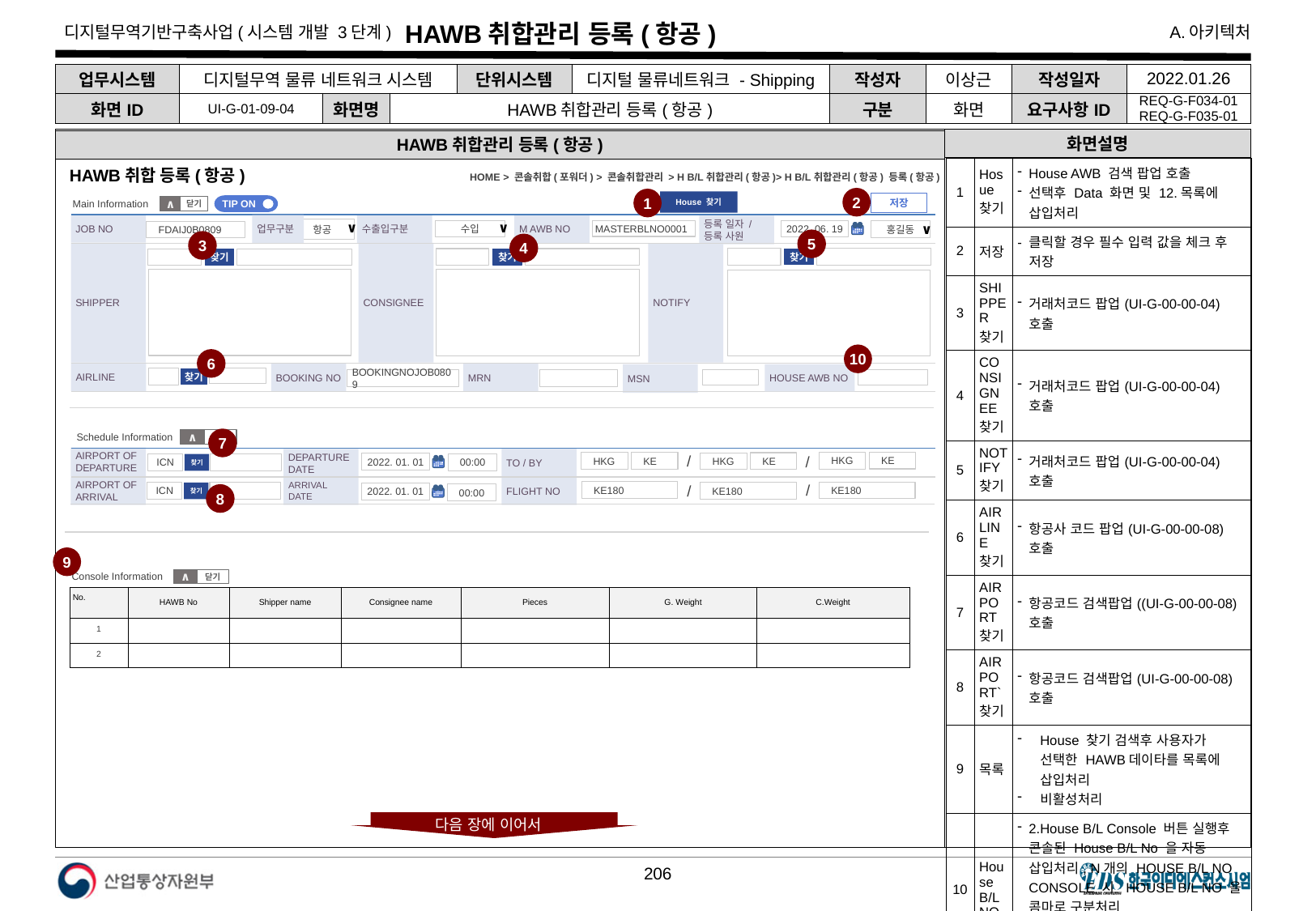

# HAWB취합관리 등록(항공)
| 업무시스템 | 디지털무역 물류 네트워크 시스템 |  |  | 단위시스템 | 디지털 물류네트워크 - Shipping | 작성자 | 이상근 | 작성일자 | 2022.01.26 |
| --- | --- | --- | --- | --- | --- | --- | --- | --- | --- |
| 화면ID | UI-G-01-09-04 | 화면명 | HAWB취합관리 등록(항공) |  |  | 구분 | 화면 | 요구사항ID | REQ-G-F034-01 REQ-G-F035-01 |

화면설명
HAWB취합관리 등록(항공)

| 1 | Hosue 찾기 | House AWB 검색 팝업 호출 선택후 Data 화면 및 12.목록에 삽입처리 |
| --- | --- | --- |
| 2 | 저장 | - 클릭할 경우 필수 입력 값을 체크 후 저장 |
| 3 | SHIPPER 찾기 | 거래처코드 팝업(UI-G-00-00-04) 호출 |
| 4 | CONSIGNEE 찾기 | 거래처코드 팝업(UI-G-00-00-04) 호출 |
| 5 | NOTIFY 찾기 | 거래처코드 팝업(UI-G-00-00-04) 호출 |
| 6 | AIRLINE찾기 | 항공사 코드 팝업(UI-G-00-00-08) 호출 |
| 7 | AIRPORT찾기 | 항공코드 검색팝업((UI-G-00-00-08) 호출 |
| 8 | AIRPORT`찾기 | 항공코드 검색팝업(UI-G-00-00-08) 호출 |
| 9 | 목록 | House 찾기 검색후 사용자가 선택한 HAWB데이타를 목록에 삽입처리 비활성처리 |
| 10 | House B/L NO | 2.House B/L Console 버튼 실행후 콘솔된 House B/L No 을 자동 삽입처리, N개의 HOUSE B/L NO CONSOLE 시 HOUSE B/L NO 을 콤마로 구분처리 Ex) TESTHOSUEBLNO1 ,TESTHOUSEBLNO2 , TESTHOUSEBLNO3 |
HOME > 콘솔취합(포워더) > 콘솔취합관리 > H B/L취합관리(항공)> H B/L취합관리(항공) 등록(항공)
HAWB취합 등록(항공)
2
1
House 찾기
Main Information
닫기
∧
저장
TIP ON

JOB NO
수출입구분
M AWB NO
등록 일자 /
등록 사원
업무구분
항공
∨
2022. 06. 19

수입
∨
MASTERBLNO0001
홍길동
∨
FDAIJ0B0809
5
3
4
CONSIGNEE
SHIPPER
NOTIFY

찾기

찾기

찾기

10
6
AIRLINE
BOOKING NO
MRN
MSN
HOUSE AWB NO

찾기

BOOKINGNOJOB0809
Schedule Information
닫기
∧
7
AIRPORT OF
DEPARTURE
TO / BY
DEPARTURE
DATE
KE
HKG
/
KE
HKG
KE
HKG
/
2022. 01. 01

ICN

찾기
00:00
ARRIVAL
DATE
AIRPORT OF
ARRIVAL
FLIGHT NO
/
KE180
KE180
ICN

찾기
KE180
/
2022. 01. 01

8
00:00
9
Console Information
닫기
∧
| No. | HAWB No | Shipper name | Consignee name | Pieces | G. Weight | C.Weight |
| --- | --- | --- | --- | --- | --- | --- |
| 1 |  |  |  |  |  |  |
| 2 |  |  |  |  |  |  |
다음 장에 이어서